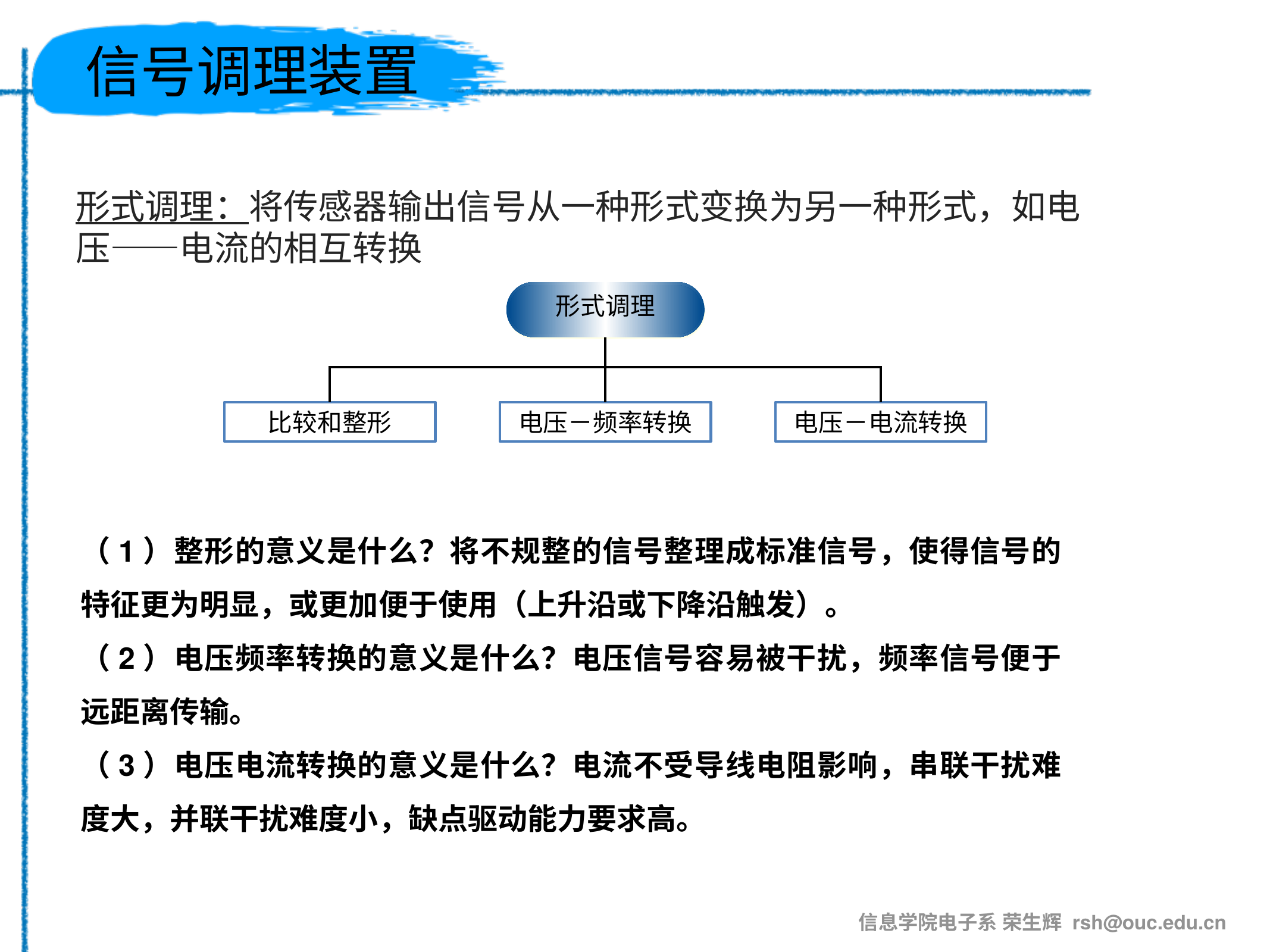

# 信号调理装置
形式调理：将传感器输出信号从一种形式变换为另一种形式，如电压——电流的相互转换

形式调理

比较和整形

电压－频率转换

电压－电流转换

（1）整形的意义是什么？将不规整的信号整理成标准信号，使得信号的特征更为明显，或更加便于使用（上升沿或下降沿触发）。
（2）电压频率转换的意义是什么？电压信号容易被干扰，频率信号便于远距离传输。
（3）电压电流转换的意义是什么？电流不受导线电阻影响，串联干扰难度大，并联干扰难度小，缺点驱动能力要求高。